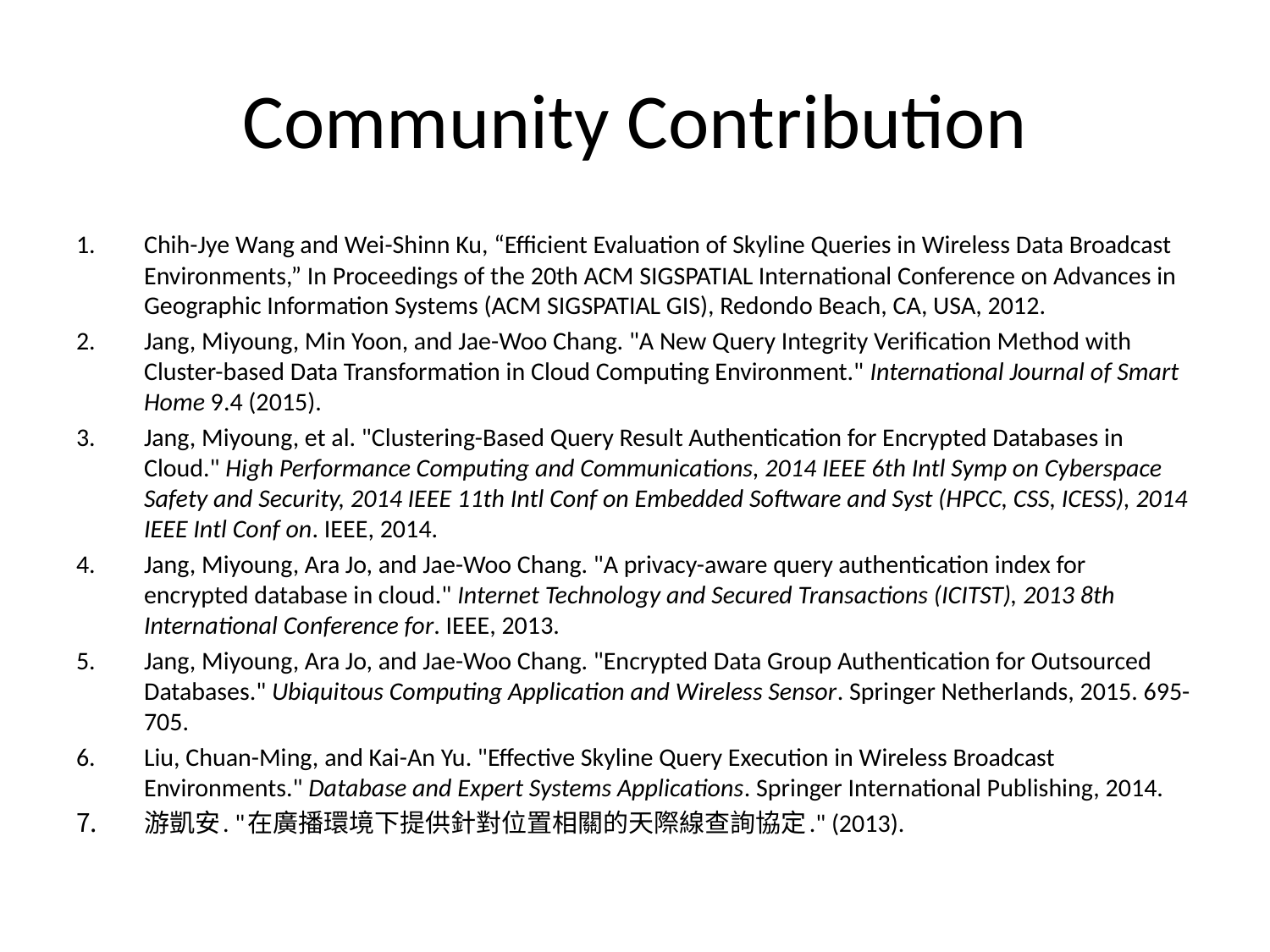

# Community Contribution
Chih-Jye Wang and Wei-Shinn Ku, “Efficient Evaluation of Skyline Queries in Wireless Data Broadcast Environments,” In Proceedings of the 20th ACM SIGSPATIAL International Conference on Advances in Geographic Information Systems (ACM SIGSPATIAL GIS), Redondo Beach, CA, USA, 2012.
Jang, Miyoung, Min Yoon, and Jae-Woo Chang. "A New Query Integrity Verification Method with Cluster-based Data Transformation in Cloud Computing Environment." International Journal of Smart Home 9.4 (2015).
Jang, Miyoung, et al. "Clustering-Based Query Result Authentication for Encrypted Databases in Cloud." High Performance Computing and Communications, 2014 IEEE 6th Intl Symp on Cyberspace Safety and Security, 2014 IEEE 11th Intl Conf on Embedded Software and Syst (HPCC, CSS, ICESS), 2014 IEEE Intl Conf on. IEEE, 2014.
Jang, Miyoung, Ara Jo, and Jae-Woo Chang. "A privacy-aware query authentication index for encrypted database in cloud." Internet Technology and Secured Transactions (ICITST), 2013 8th International Conference for. IEEE, 2013.
Jang, Miyoung, Ara Jo, and Jae-Woo Chang. "Encrypted Data Group Authentication for Outsourced Databases." Ubiquitous Computing Application and Wireless Sensor. Springer Netherlands, 2015. 695-705.
Liu, Chuan-Ming, and Kai-An Yu. "Effective Skyline Query Execution in Wireless Broadcast Environments." Database and Expert Systems Applications. Springer International Publishing, 2014.
游凱安. "在廣播環境下提供針對位置相關的天際線查詢協定." (2013).